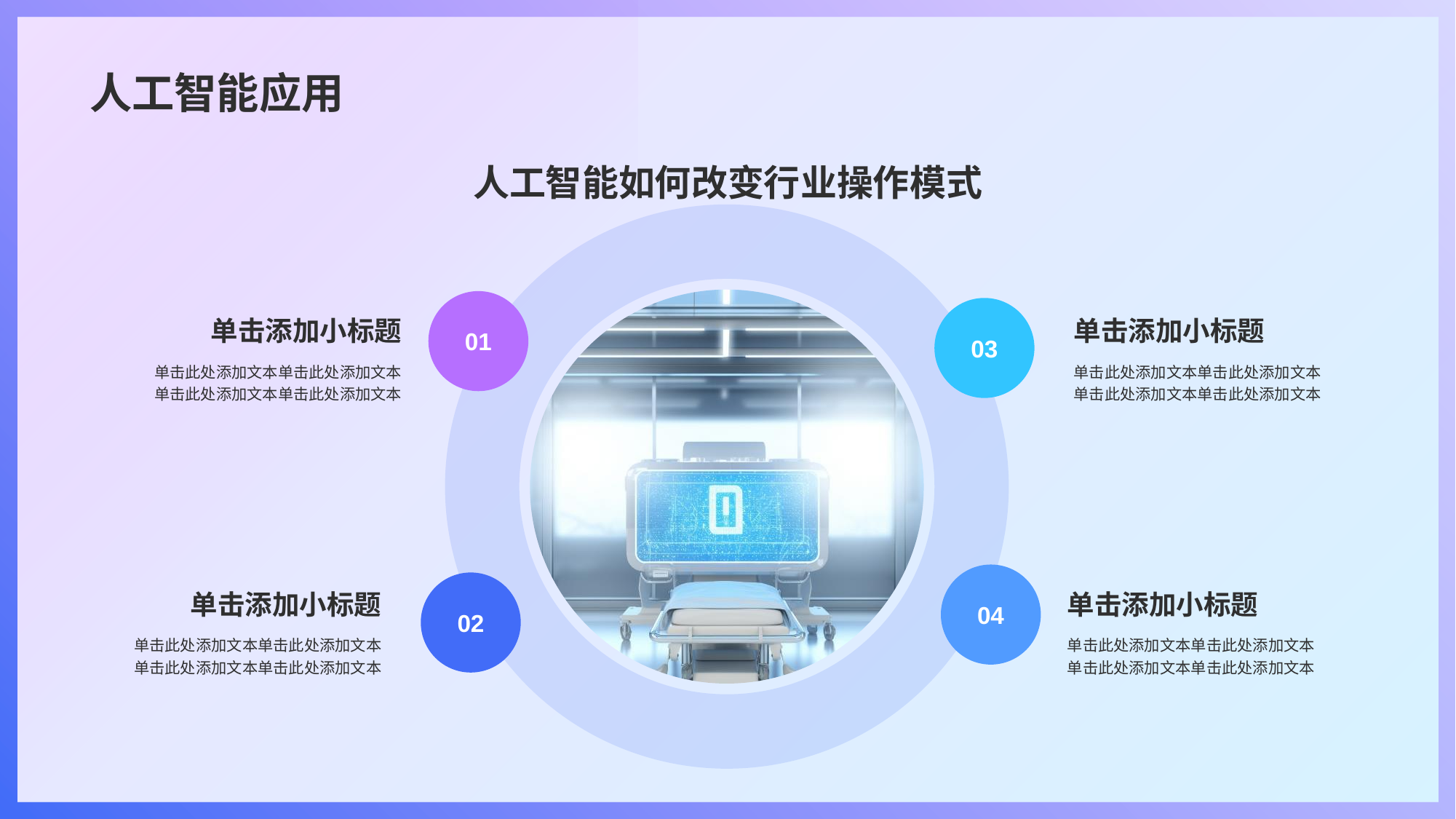

# 人工智能应用
人工智能如何改变行业操作模式

单击添加小标题
03
单击此处添加文本单击此处添加文本单击此处添加文本单击此处添加文本
单击添加小标题
01
单击此处添加文本单击此处添加文本单击此处添加文本单击此处添加文本

单击添加小标题
02
单击此处添加文本单击此处添加文本单击此处添加文本单击此处添加文本
单击添加小标题
04
单击此处添加文本单击此处添加文本单击此处添加文本单击此处添加文本